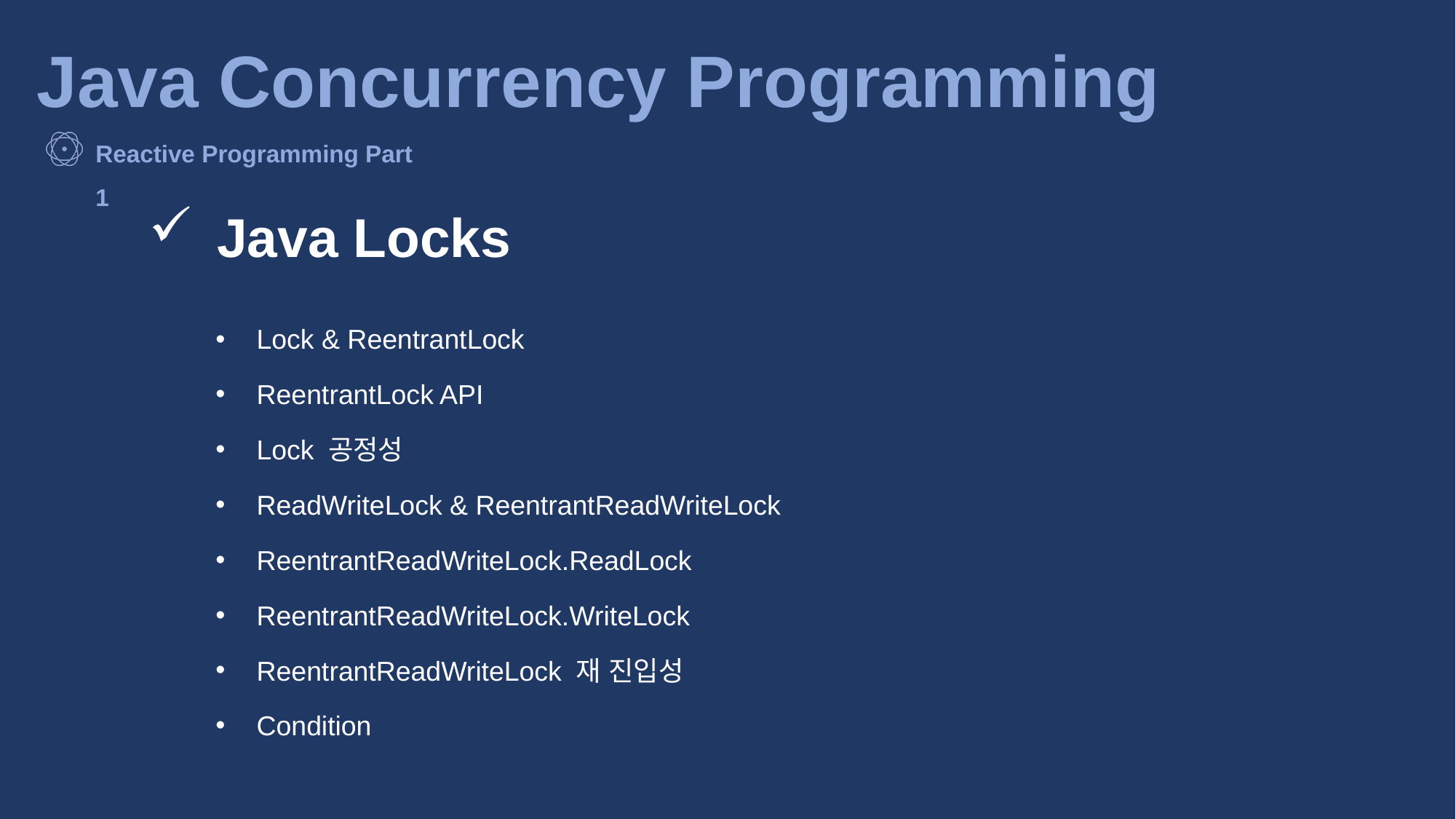

Java Locks
Lock & ReentrantLock
ReentrantLock API
Lock 공정성
ReadWriteLock & ReentrantReadWriteLock
ReentrantReadWriteLock.ReadLock
ReentrantReadWriteLock.WriteLock
ReentrantReadWriteLock 재 진입성
Condition